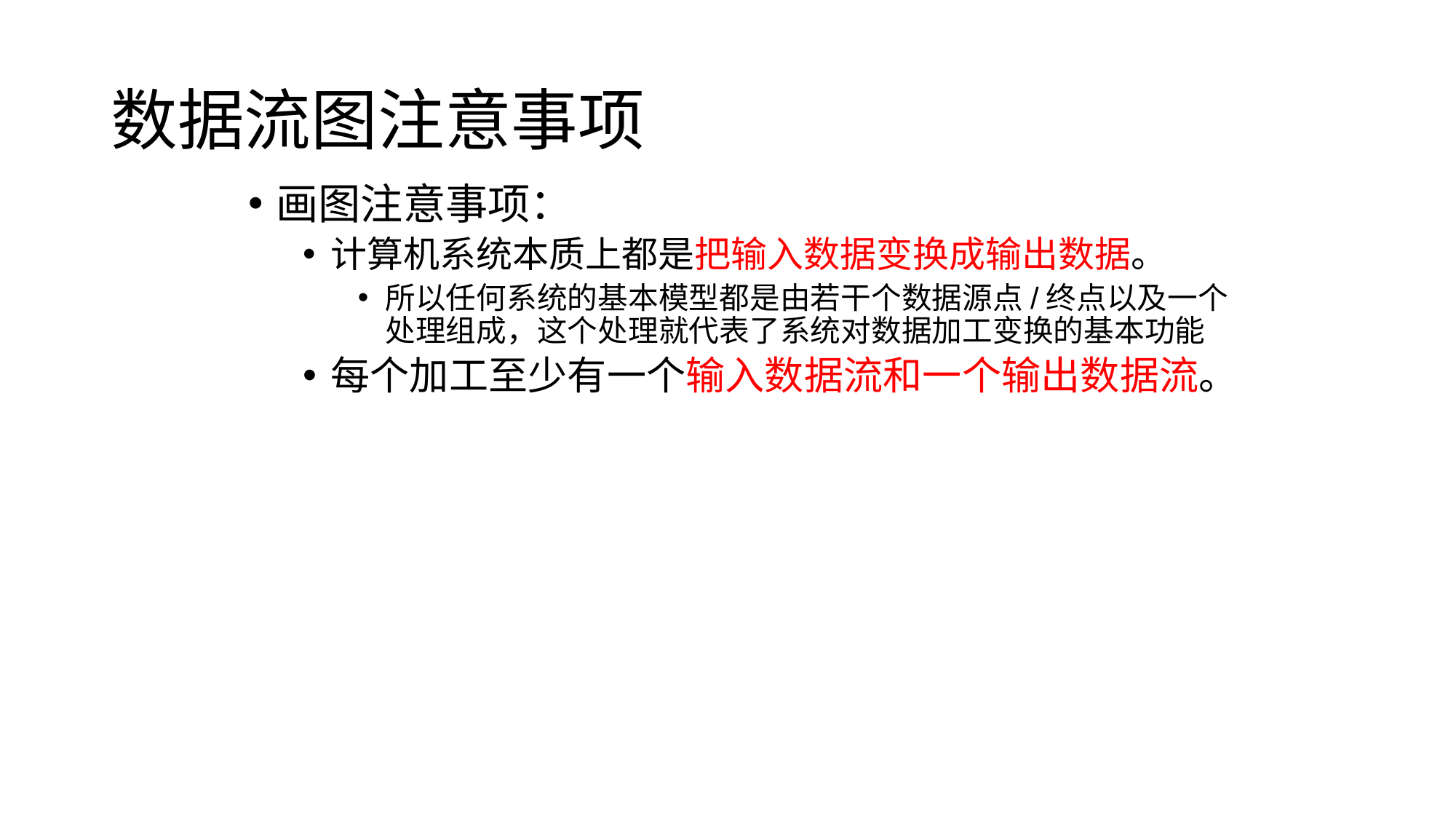

# 数据流图注意事项
画图注意事项：
计算机系统本质上都是把输入数据变换成输出数据。
所以任何系统的基本模型都是由若干个数据源点/终点以及一个处理组成，这个处理就代表了系统对数据加工变换的基本功能
每个加工至少有一个输入数据流和一个输出数据流。